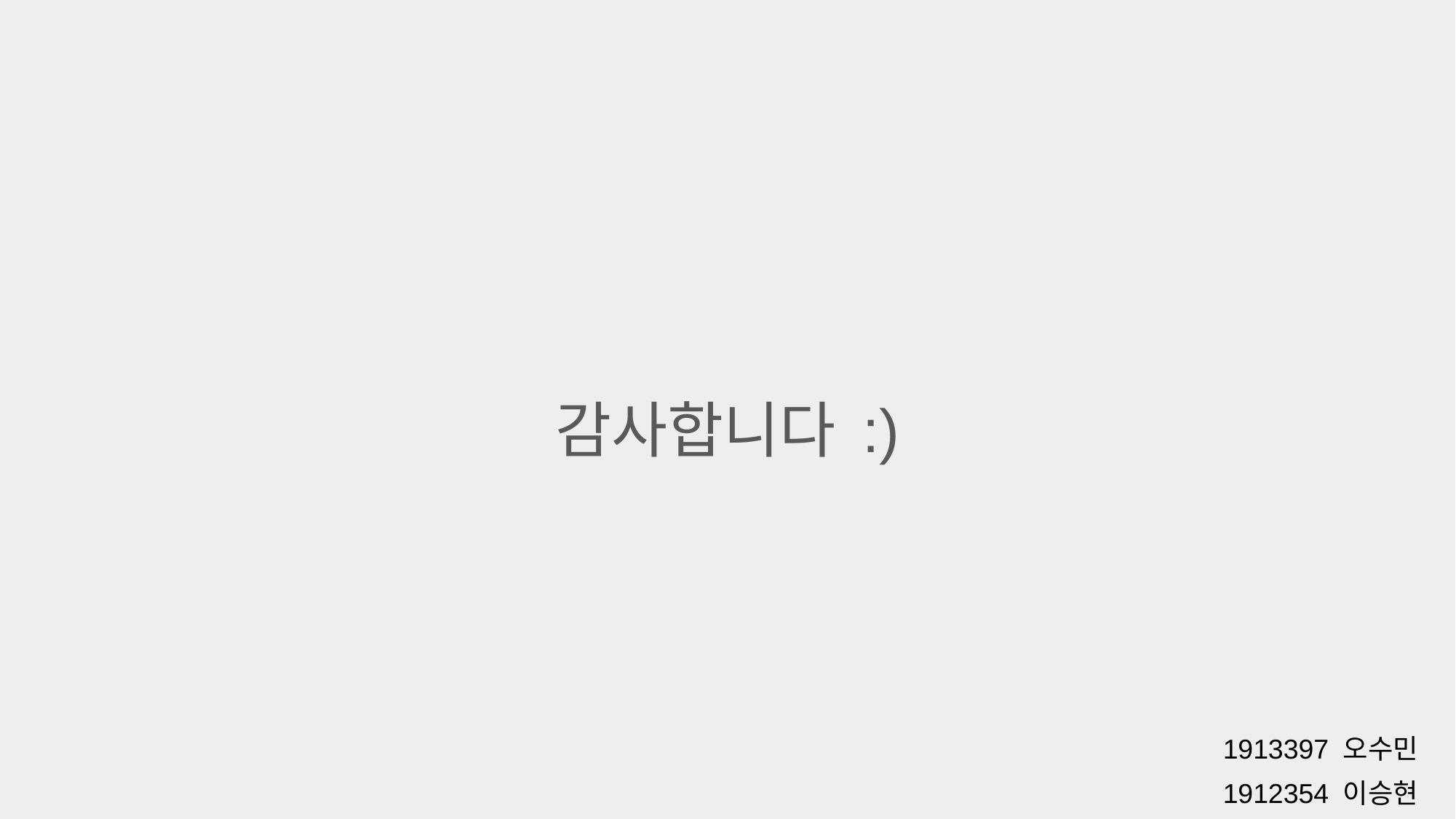

# 감사합니다 :)
1913397 오수민
1912354 이승현